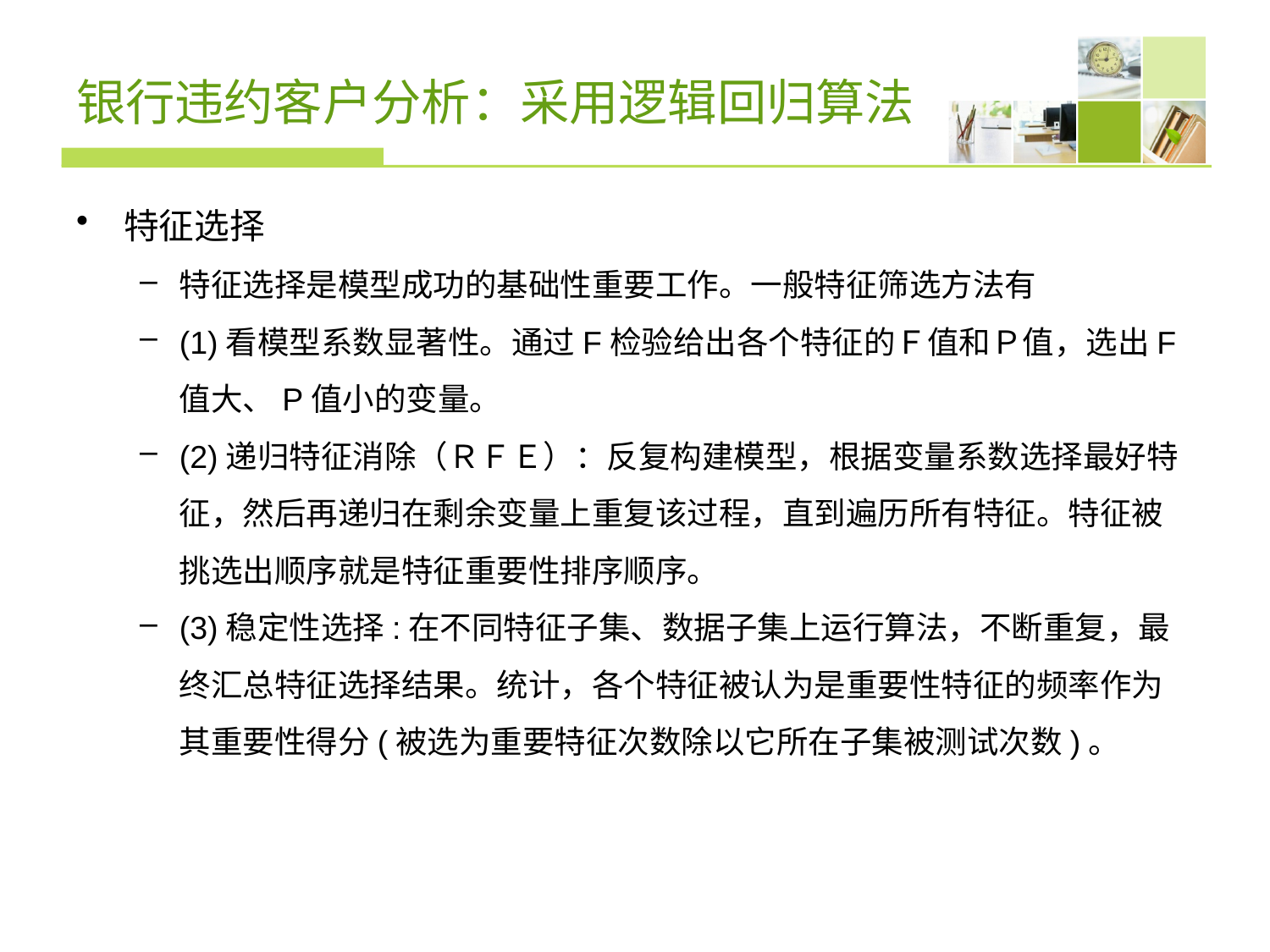

# 银行违约客户分析：采用逻辑回归算法
特征选择
特征选择是模型成功的基础性重要工作。一般特征筛选方法有
(1)看模型系数显著性。通过F检验给出各个特征的Ｆ值和Ｐ值，选出F值大、P值小的变量。
(2)递归特征消除（ＲＦＥ）：反复构建模型，根据变量系数选择最好特征，然后再递归在剩余变量上重复该过程，直到遍历所有特征。特征被挑选出顺序就是特征重要性排序顺序。
(3)稳定性选择:在不同特征子集、数据子集上运行算法，不断重复，最终汇总特征选择结果。统计，各个特征被认为是重要性特征的频率作为其重要性得分(被选为重要特征次数除以它所在子集被测试次数)。